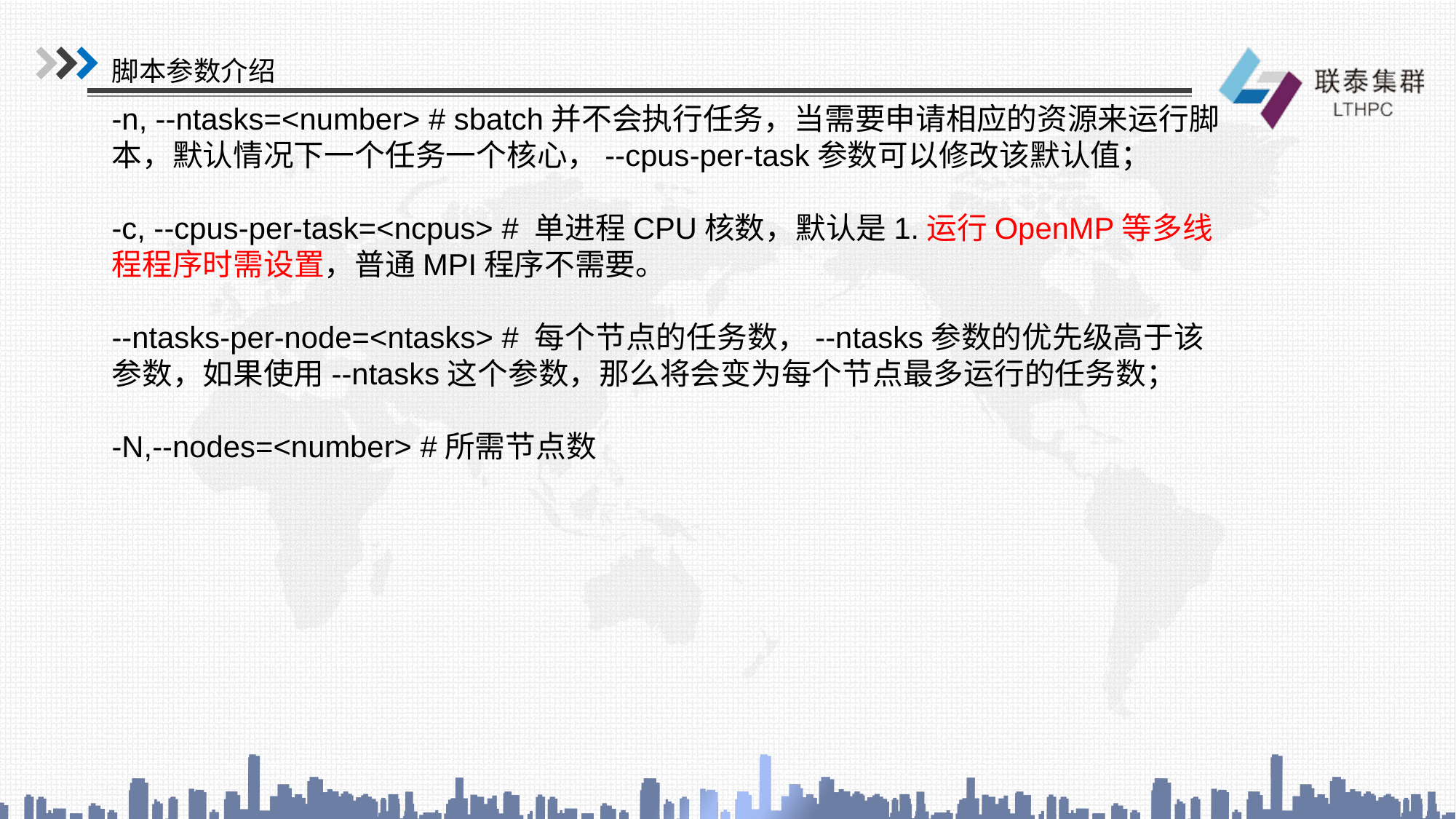

脚本参数介绍
-n, --ntasks=<number> # sbatch并不会执行任务，当需要申请相应的资源来运行脚本，默认情况下一个任务一个核心，--cpus-per-task参数可以修改该默认值；

-c, --cpus-per-task=<ncpus> # 单进程CPU核数，默认是1.运行OpenMP等多线程程序时需设置，普通MPI程序不需要。

--ntasks-per-node=<ntasks> # 每个节点的任务数，--ntasks参数的优先级高于该参数，如果使用--ntasks这个参数，那么将会变为每个节点最多运行的任务数；

-N,--nodes=<number> #所需节点数